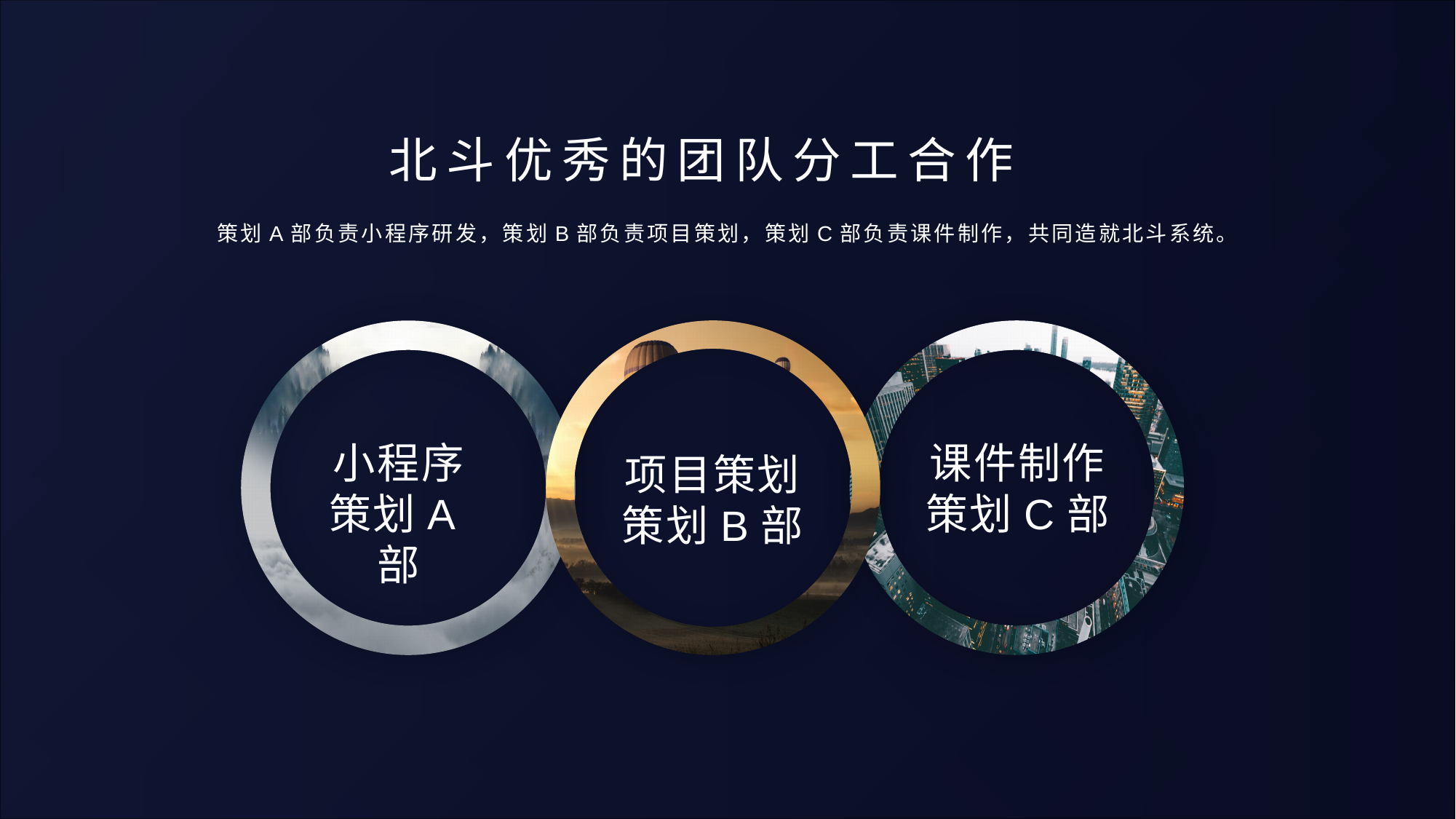

北斗优秀的团队分工合作
策划A部负责小程序研发，策划B部负责项目策划，策划C部负责课件制作，共同造就北斗系统。

小程序
策划A部
课件制作
策划C部
项目策划
策划B部